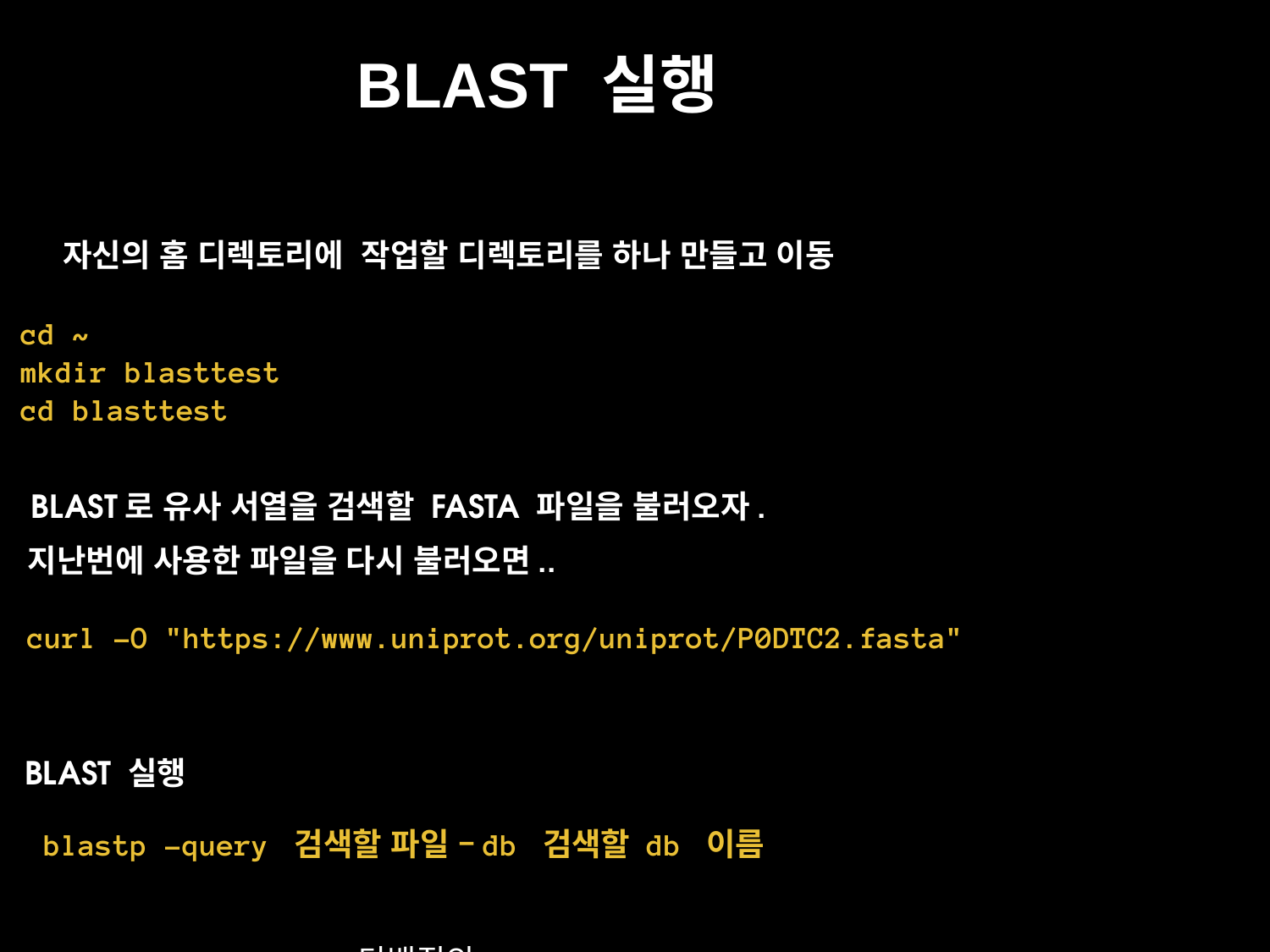

# BLAST 실행
자신의 홈 디렉토리에  작업할 디렉토리를 하나 만들고 이동
cd ~
mkdir blasttest
cd blasttest
BLAST로 유사 서열을 검색할 FASTA 파일을 불러오자.
지난번에 사용한 파일을 다시 불러오면..

curl -O "https://www.uniprot.org/uniprot/P0DTC2.fasta"
BLAST 실행
blastp -query 검색할 파일 –db 검색할 db 이름
단백질의